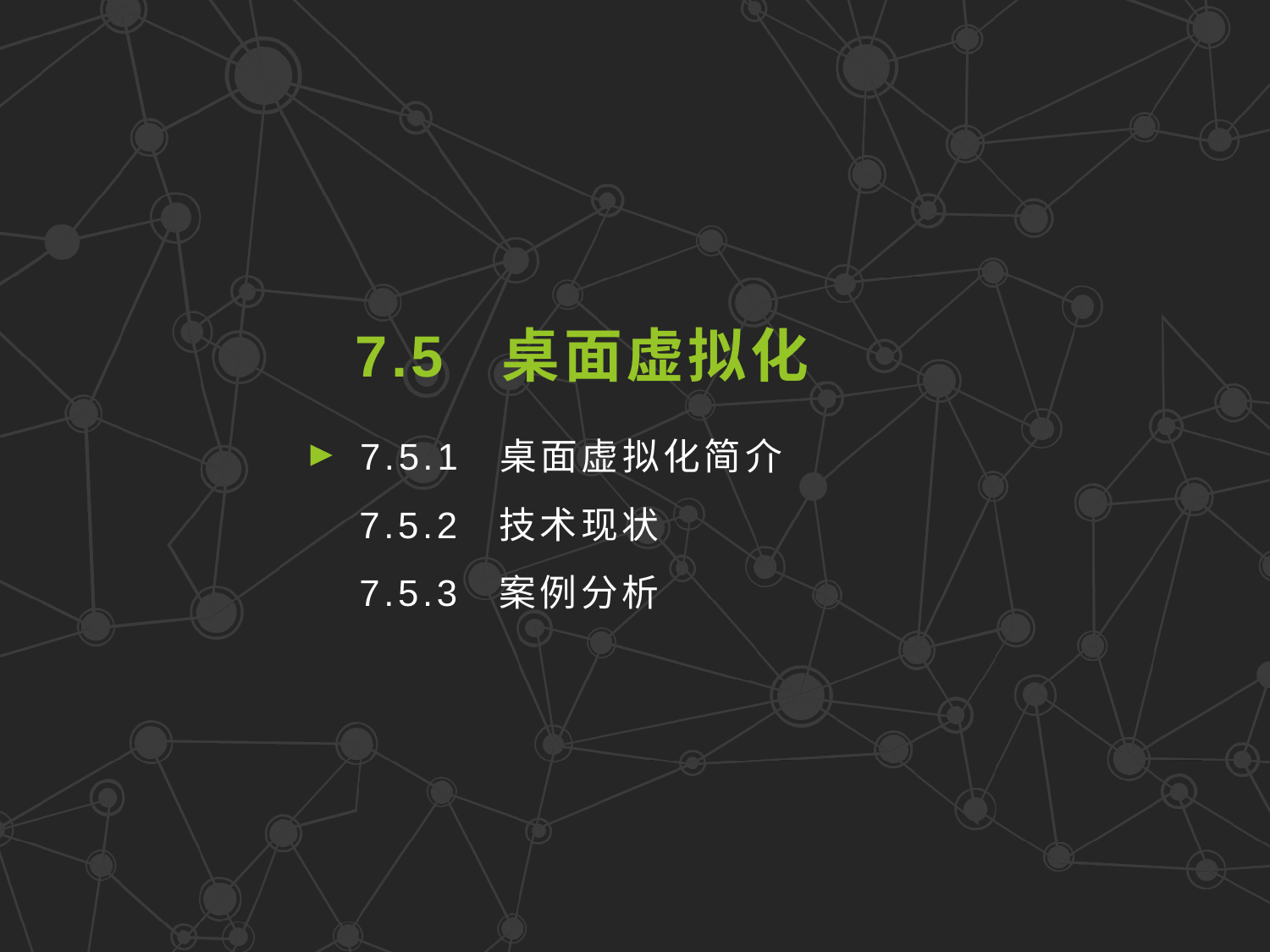

7.5  桌面虚拟化
7.5.1  桌面虚拟化简介

7.5.2  技术现状
7.5.3  案例分析